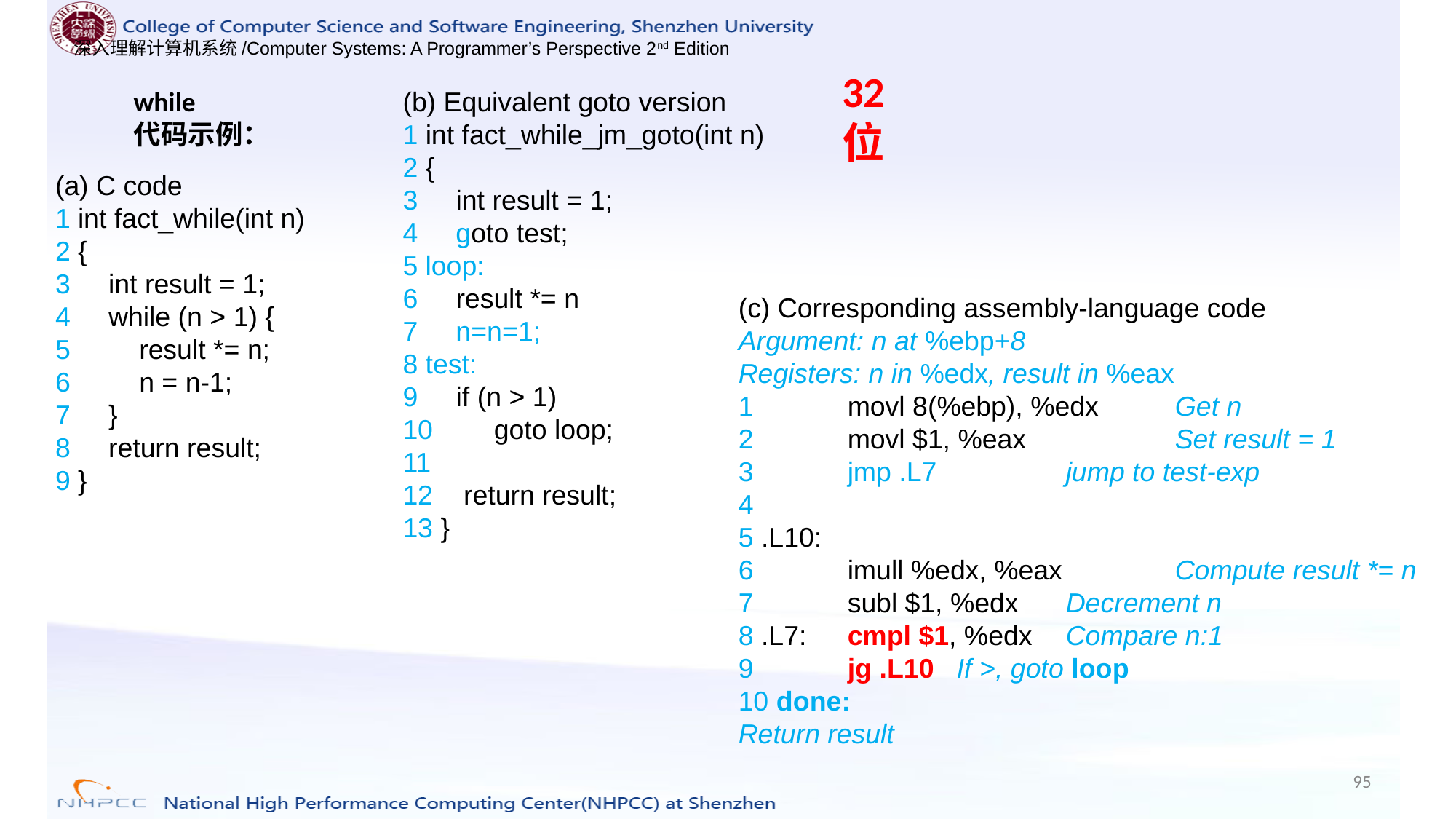

32位
while
代码示例：
(b) Equivalent goto version
1 int fact_while_jm_goto(int n)
2 {
3     int result = 1;
4     goto test;
5 loop:
6     result *= n
7     n=n=1;
8 test:
9     if (n > 1)
10        goto loop;
11
12    return result;
13 }
(a) C code
1 int fact_while(int n)
2 {
3     int result = 1;
4     while (n > 1) {
5         result *= n;
6         n = n-1;
7     }
8     return result;
9 }
(c) Corresponding assembly-language code
Argument: n at %ebp+8
Registers: n in %edx, result in %eax
1 	movl 8(%ebp), %edx 	Get n
2 	movl $1, %eax 		Set result = 1
3 	jmp .L7 		jump to test-exp
4
5 .L10:
6 	imull %edx, %eax 	Compute result *= n
7 	subl $1, %edx 	Decrement n
8 .L7: 	cmpl $1, %edx 	Compare n:1
9 	jg .L10 	If >, goto loop
10 done:
Return result
95